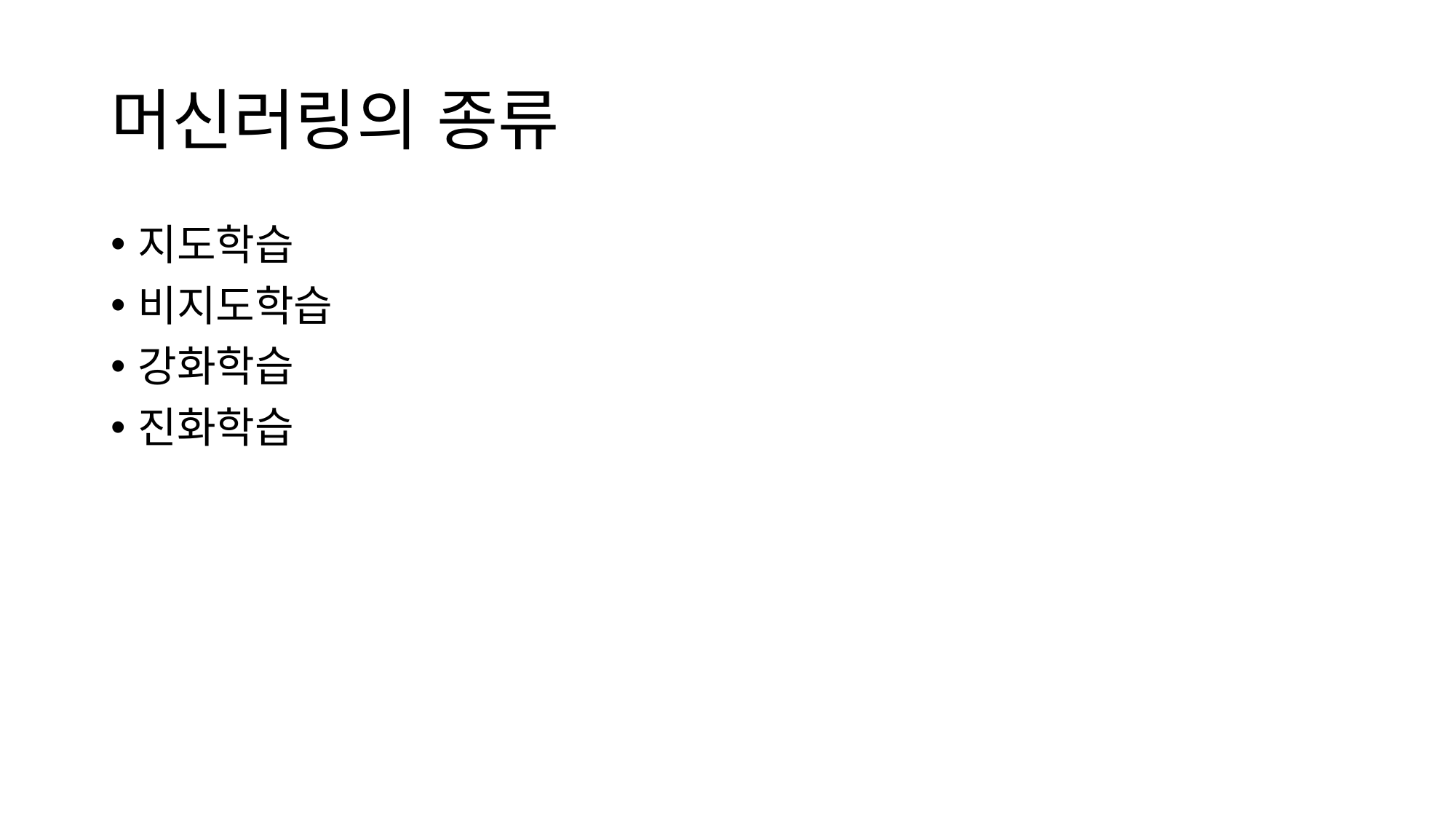

# 머신러링의 종류
지도학습
비지도학습
강화학습
진화학습